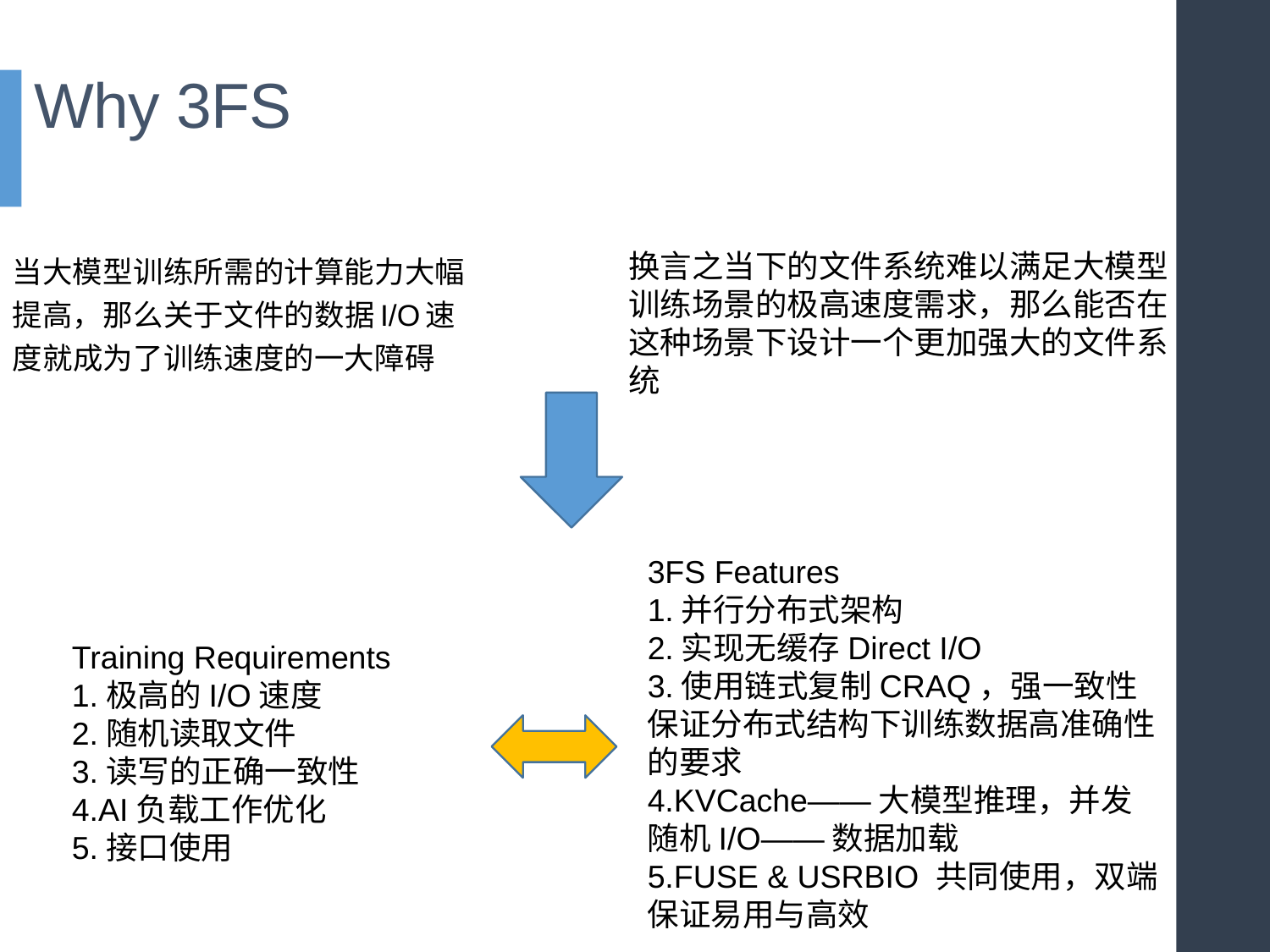

# Why 3FS
当大模型训练所需的计算能力大幅提高，那么关于文件的数据I/O速度就成为了训练速度的一大障碍

换言之当下的文件系统难以满足大模型训练场景的极高速度需求，那么能否在这种场景下设计一个更加强大的文件系统

3FS Features
1.并行分布式架构
2.实现无缓存Direct I/O
3.使用链式复制CRAQ，强一致性保证分布式结构下训练数据高准确性的要求
4.KVCache——大模型推理，并发随机I/O——数据加载
5.FUSE & USRBIO 共同使用，双端保证易用与高效

Training Requirements
1.极高的I/O速度
2.随机读取文件
3.读写的正确一致性
4.AI负载工作优化
5.接口使用